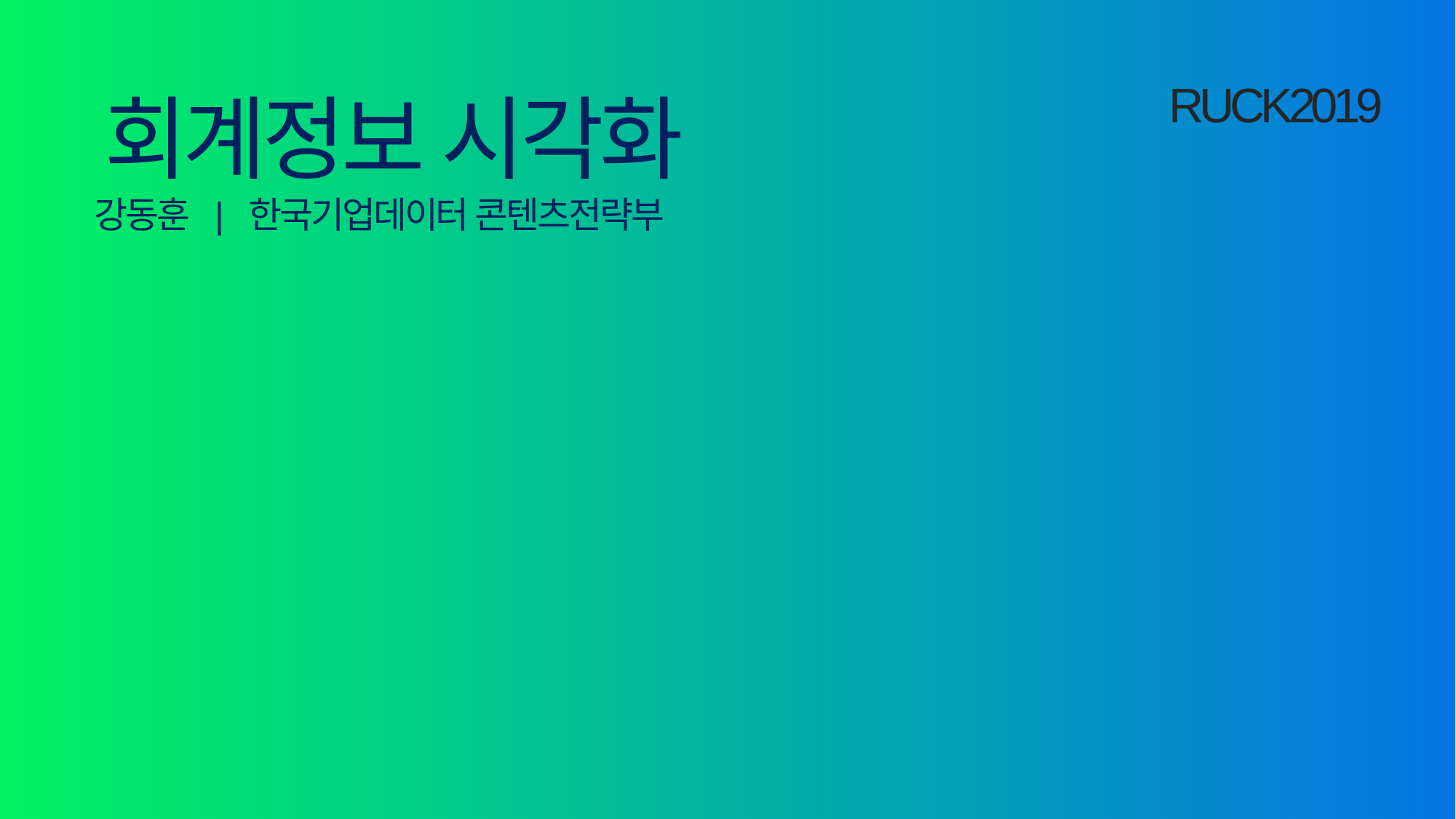

RUCK2019
회계정보 시각화
강동훈  |  한국기업데이터 콘텐츠전략부